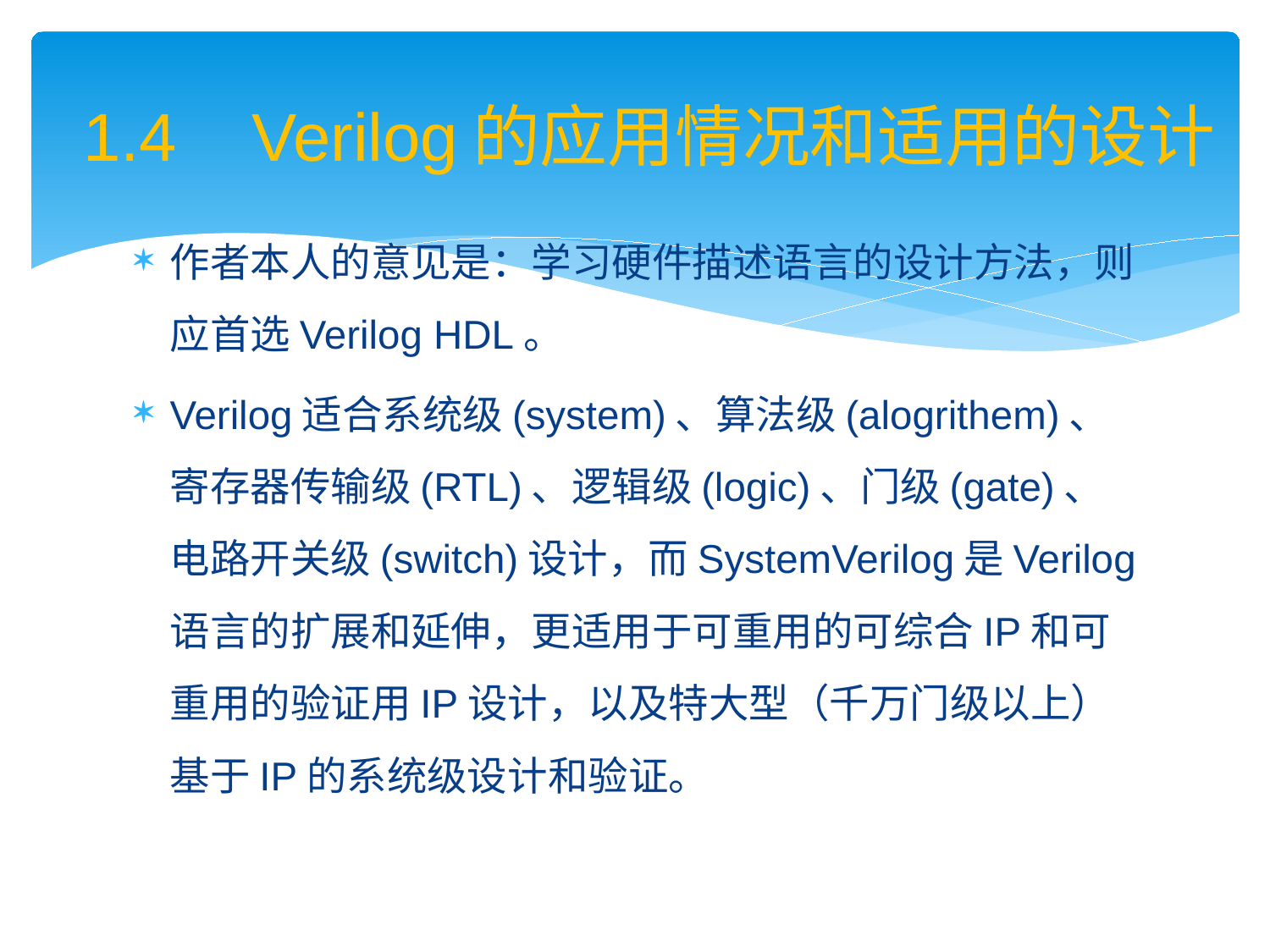

# 1.4    Verilog的应用情况和适用的设计
作者本人的意见是：学习硬件描述语言的设计方法，则应首选Verilog HDL。
Verilog适合系统级(system)、算法级(alogrithem)、寄存器传输级(RTL)、逻辑级(logic)、门级(gate)、电路开关级(switch)设计，而SystemVerilog是Verilog语言的扩展和延伸，更适用于可重用的可综合IP和可重用的验证用IP设计，以及特大型（千万门级以上）基于IP的系统级设计和验证。